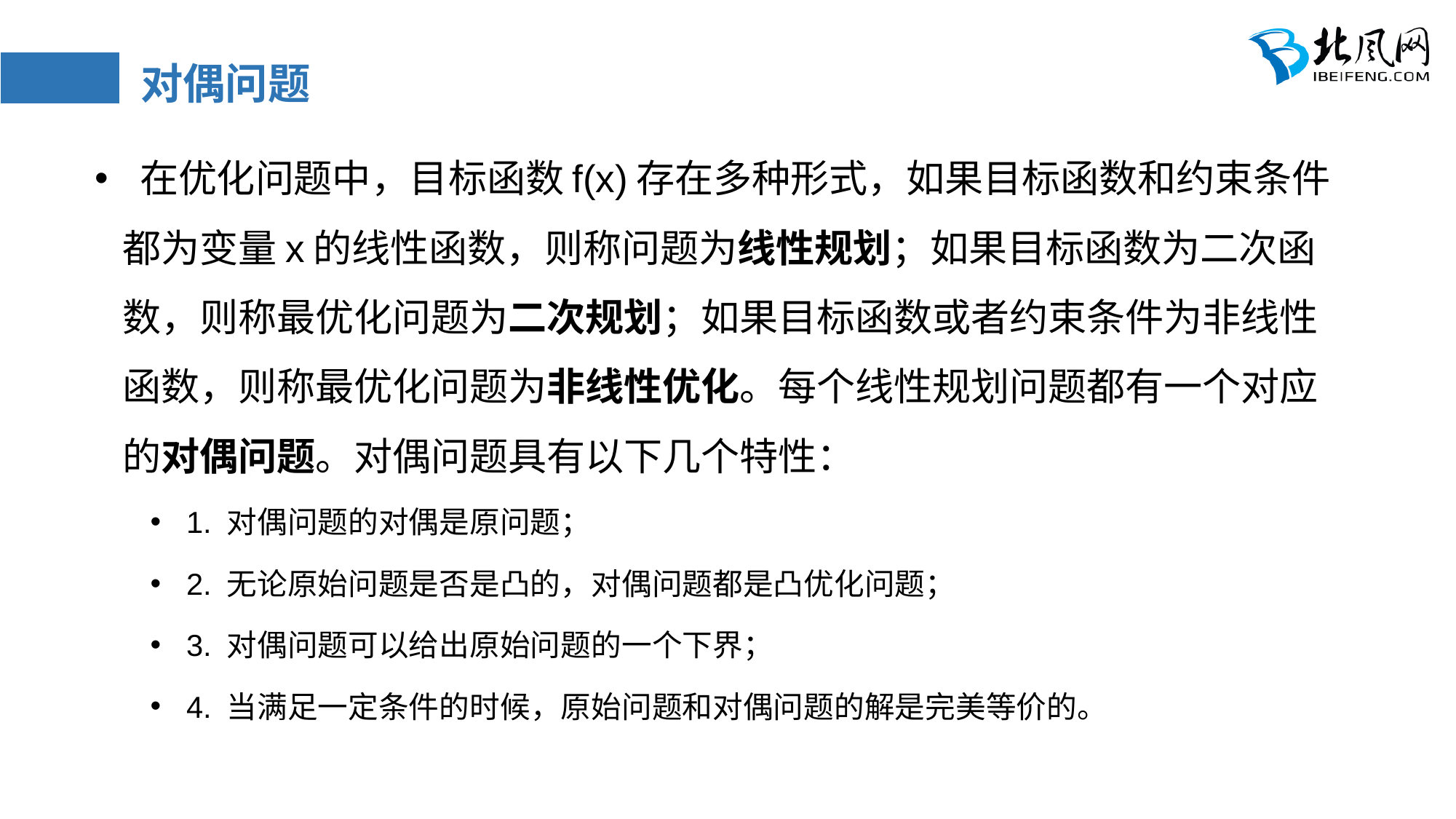

# 对偶问题
 在优化问题中，目标函数f(x)存在多种形式，如果目标函数和约束条件都为变量x的线性函数，则称问题为线性规划；如果目标函数为二次函数，则称最优化问题为二次规划；如果目标函数或者约束条件为非线性函数，则称最优化问题为非线性优化。每个线性规划问题都有一个对应的对偶问题。对偶问题具有以下几个特性：
 1. 对偶问题的对偶是原问题；
 2. 无论原始问题是否是凸的，对偶问题都是凸优化问题；
 3. 对偶问题可以给出原始问题的一个下界；
 4. 当满足一定条件的时候，原始问题和对偶问题的解是完美等价的。